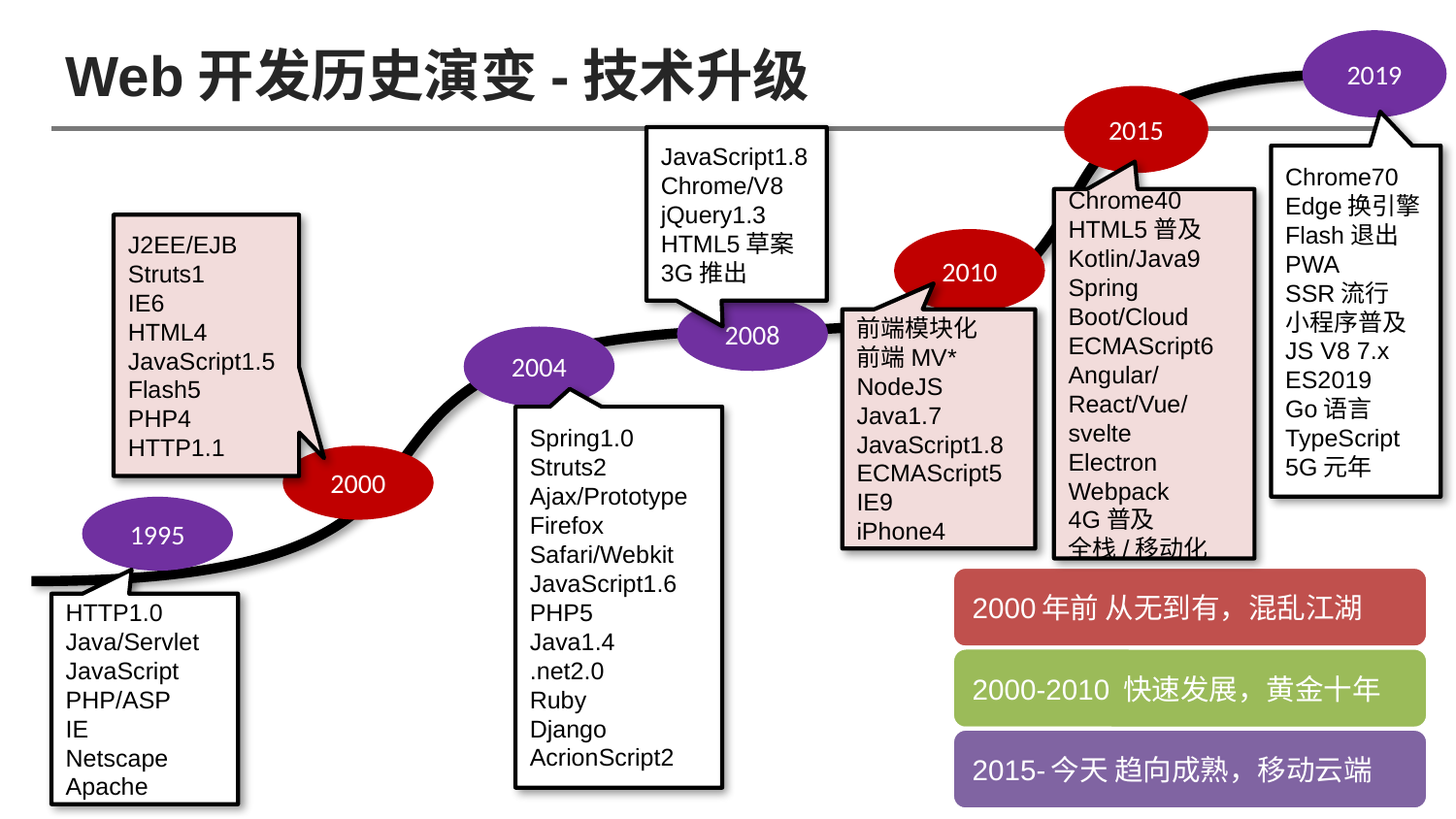

2019
# Web开发历史演变-技术升级
2015
JavaScript1.8
Chrome/V8
jQuery1.3
HTML5草案
3G推出

Chrome70
Edge换引擎
Flash退出
PWA
SSR流行
小程序普及
JS V8 7.x
ES2019
Go语言
TypeScript
5G元年
Chrome40
HTML5普及
Kotlin/Java9
Spring Boot/Cloud
ECMAScript6
Angular/React/Vue/svelte
Electron
Webpack
4G普及
全栈/移动化
J2EE/EJB
Struts1
IE6
HTML4
JavaScript1.5
Flash5
PHP4
HTTP1.1
2000
2010
2008
前端模块化
前端MV*
NodeJS
Java1.7
JavaScript1.8
ECMAScript5
IE9
iPhone4
2004
Spring1.0
Struts2
Ajax/Prototype
Firefox
Safari/Webkit
JavaScript1.6
PHP5
Java1.4
.net2.0
Ruby
Django
AcrionScript2
1995
HTTP1.0
Java/Servlet
JavaScript
PHP/ASP
IE
Netscape
Apache
2000年前 从无到有，混乱江湖
2000-2010 快速发展，黄金十年
2015-今天 趋向成熟，移动云端